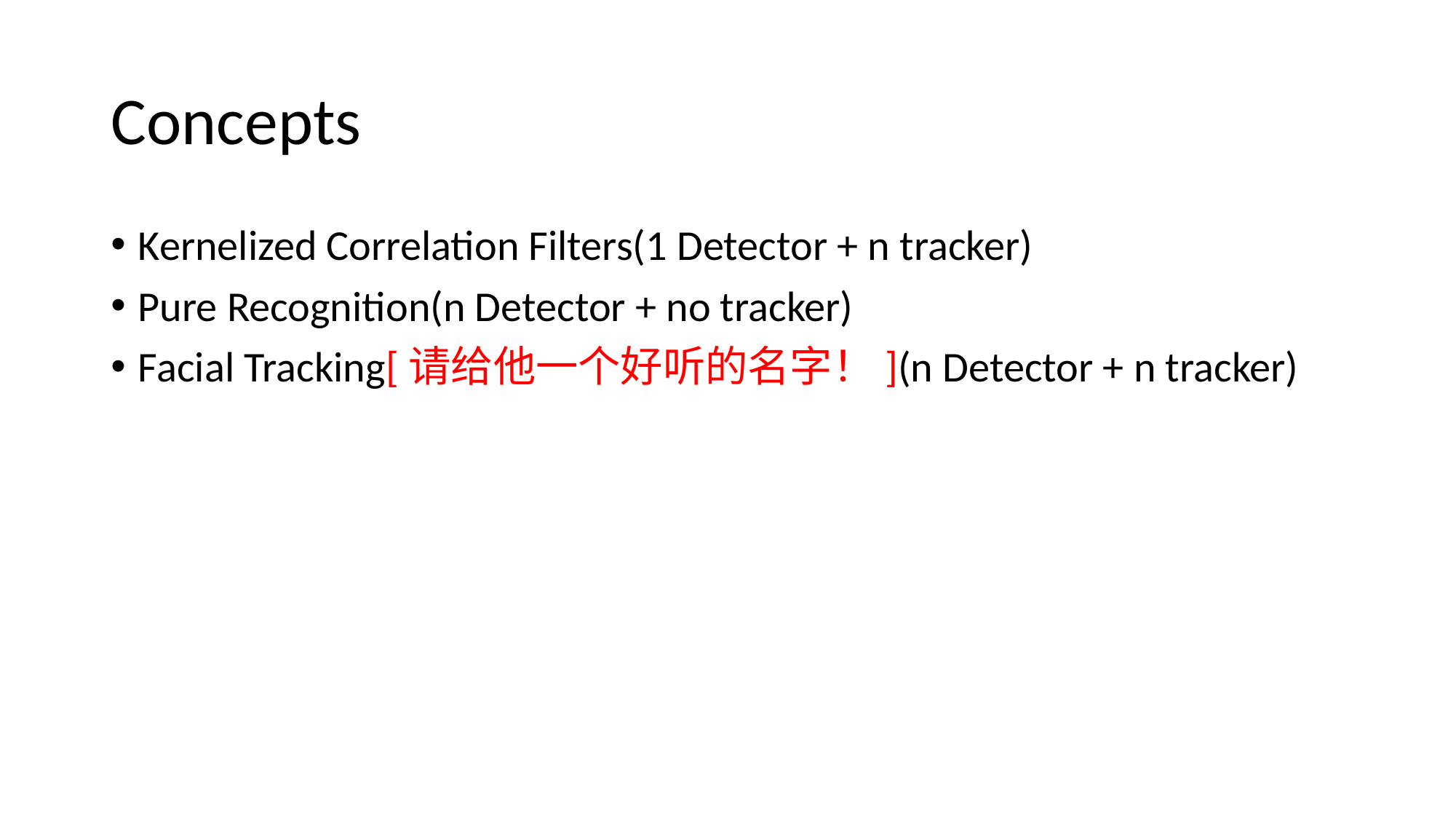

# Concepts
Kernelized Correlation Filters(1 Detector + n tracker)
Pure Recognition(n Detector + no tracker)
Facial Tracking[请给他一个好听的名字！](n Detector + n tracker)